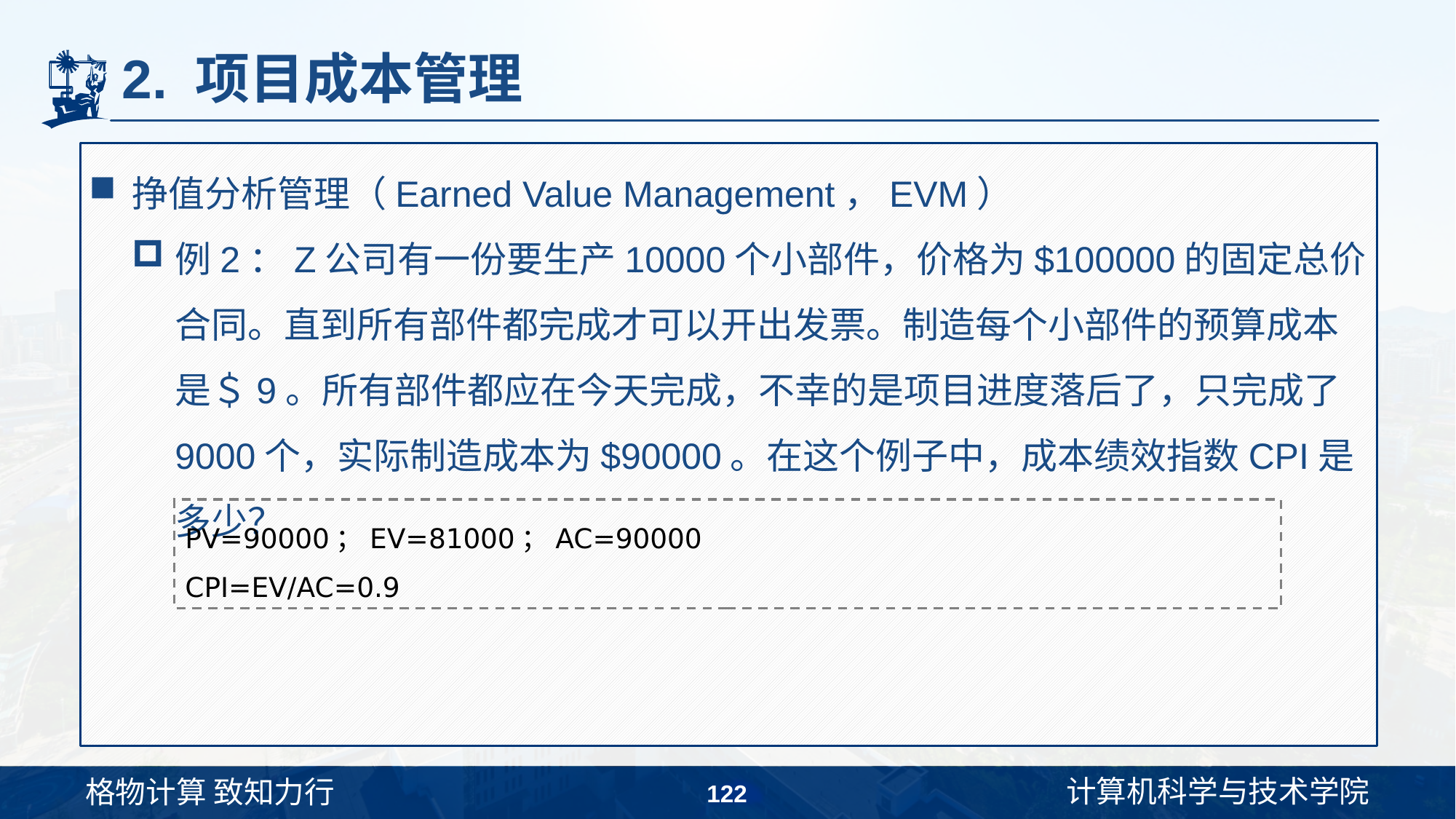

# 2. 项目成本管理
挣值分析管理（Earned Value Management，EVM）
例2：Z公司有一份要生产10000个小部件，价格为$100000的固定总价合同。直到所有部件都完成才可以开出发票。制造每个小部件的预算成本是＄9。所有部件都应在今天完成，不幸的是项目进度落后了，只完成了9000个，实际制造成本为$90000。在这个例子中，成本绩效指数CPI是多少？

PV=90000；EV=81000；AC=90000
CPI=EV/AC=0.9
122